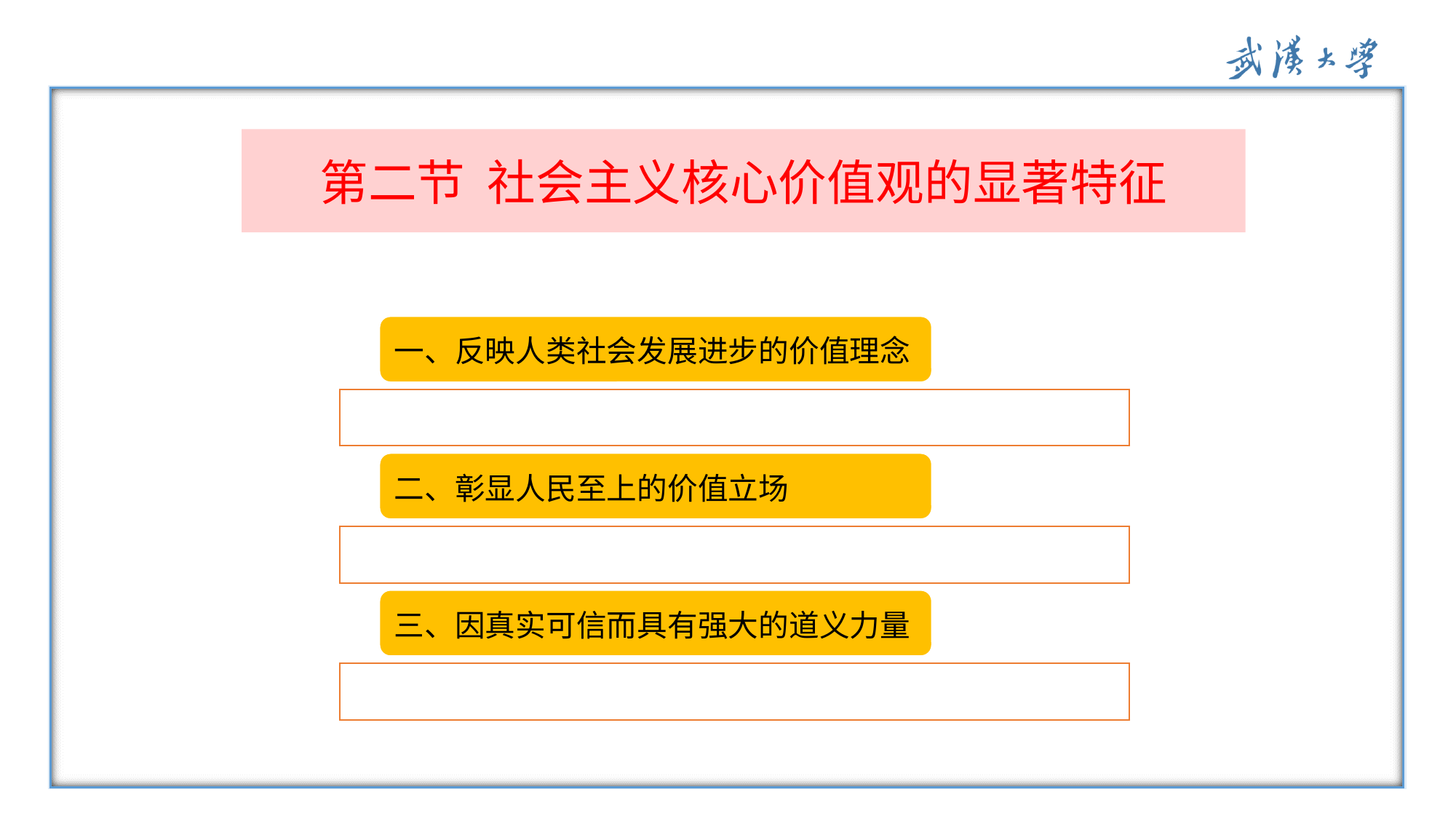

第二节  社会主义核心价值观的显著特征
一、反映人类社会发展进步的价值理念
二、彰显人民至上的价值立场
三、因真实可信而具有强大的道义力量